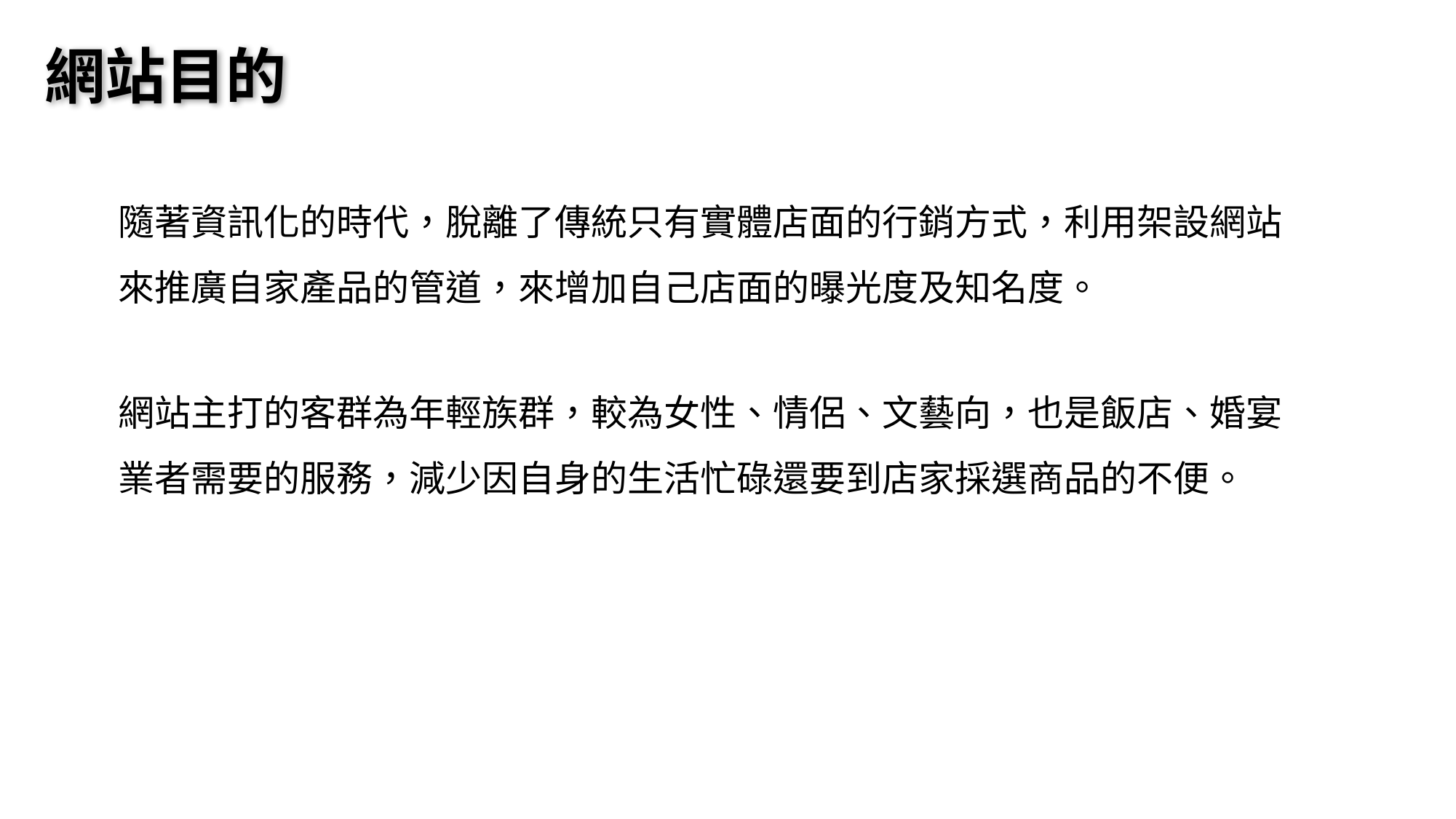

網站目的
隨著資訊化的時代，脫離了傳統只有實體店面的行銷方式，利用架設網站來推廣自家產品的管道，來增加自己店面的曝光度及知名度。
網站主打的客群為年輕族群，較為女性、情侶、文藝向，也是飯店、婚宴業者需要的服務，減少因自身的生活忙碌還要到店家採選商品的不便。